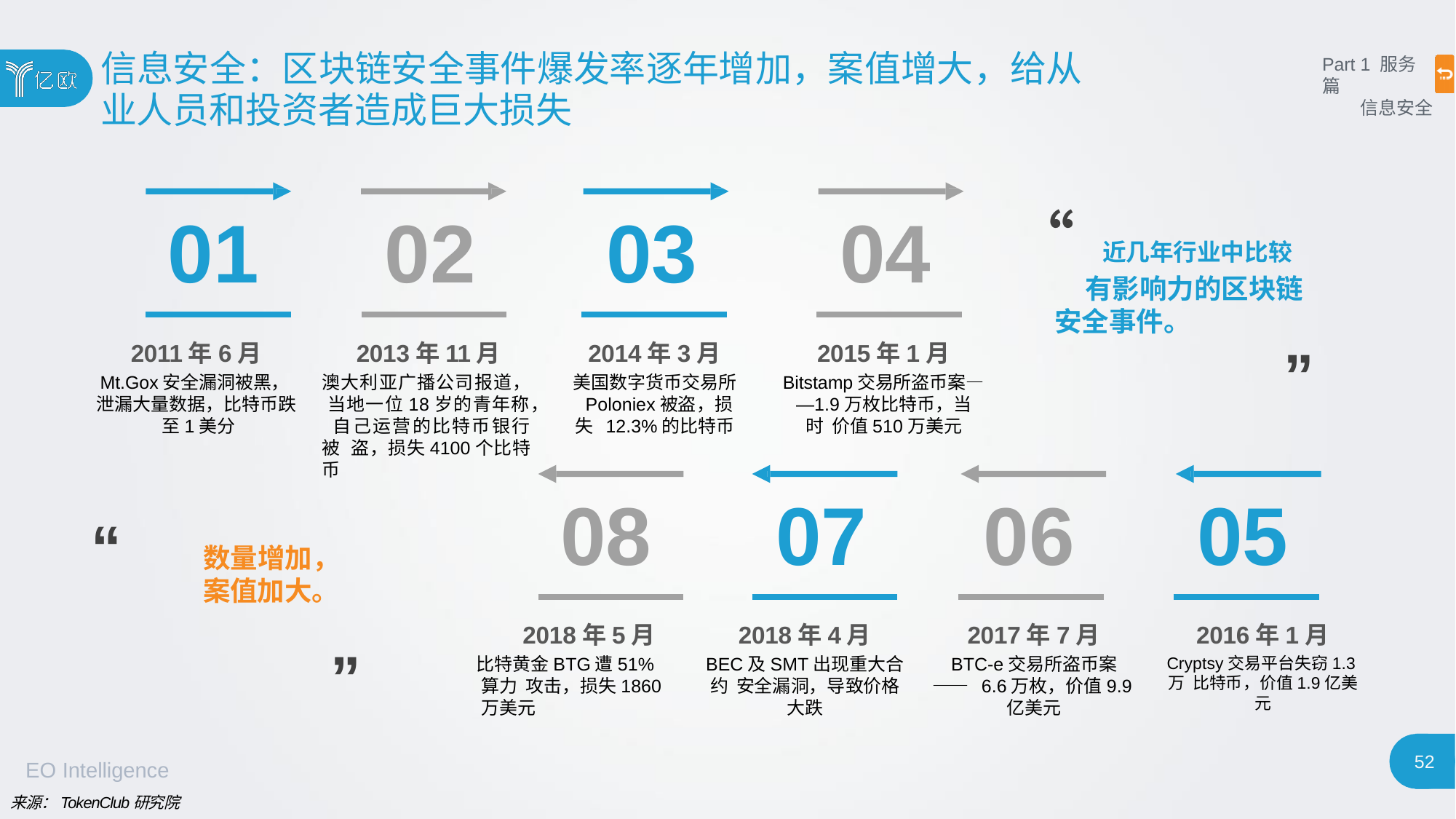

信息安全：区块链安全事件爆发率逐年增加，案值增大，给从
业人员和投资者造成巨大损失
Part 1 服务篇
信息安全

01	02	03	04
“ 近几年行业中比较  有影响力的区块链
安全事件。
”

2011年6月
Mt.Gox安全漏洞被黑，  泄漏大量数据，比特币跌  至1美分
2013年11月
澳大利亚广播公司报道，  当地一位18岁的青年称，  自己运营的比特币银行被  盗，损失4100个比特币
2014年3月
美国数字货币交易所  Poloniex被盗，损失  12.3%的比特币
2015年1月
Bitstamp交易所盗币案—
—1.9万枚比特币，当时  价值510万美元

08	07	06	05
“
数量增加，
案值加大。

2018年5月
比特黄金BTG遭51%算力  攻击，损失1860万美元
2018年4月
BEC及SMT出现重大合约  安全漏洞，导致价格大跌
2017年7月
BTC-e交易所盗币案——  6.6万枚，价值9.9亿美元
2016年1月
Cryptsy交易平台失窃1.3万  比特币，价值1.9亿美元
”
52
EO Intelligence
来源：TokenClub研究院